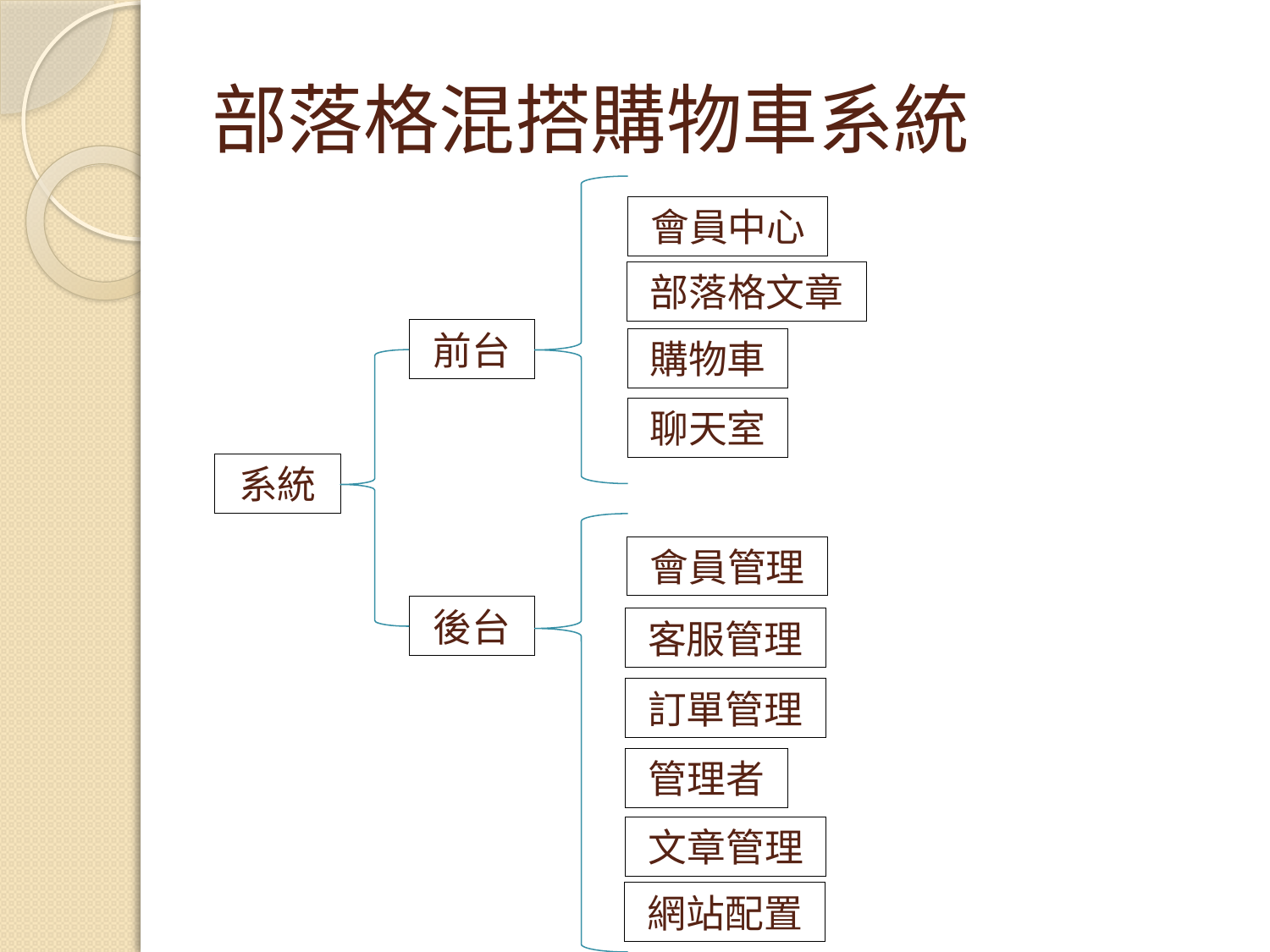

# 部落格混搭購物車系統

會員中心
部落格文章
前台
購物車

聊天室
系統

會員管理
後台
客服管理
訂單管理
管理者
文章管理
網站配置